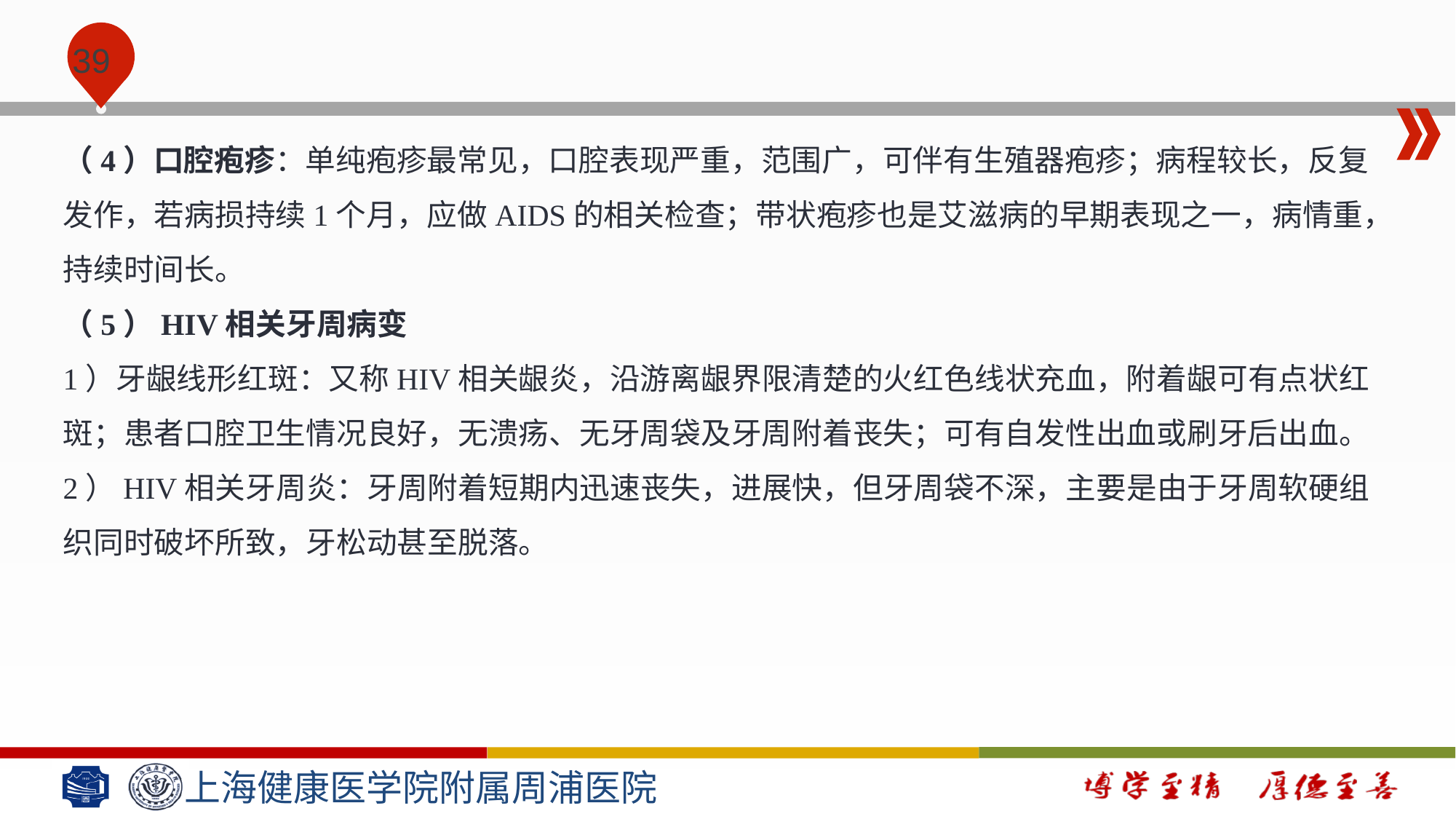

#
（4）口腔疱疹：单纯疱疹最常见，口腔表现严重，范围广，可伴有生殖器疱疹；病程较长，反复发作，若病损持续1个月，应做AIDS的相关检查；带状疱疹也是艾滋病的早期表现之一，病情重，持续时间长。
（5）HIV相关牙周病变
1）牙龈线形红斑：又称HIV相关龈炎，沿游离龈界限清楚的火红色线状充血，附着龈可有点状红斑；患者口腔卫生情况良好，无溃疡、无牙周袋及牙周附着丧失；可有自发性出血或刷牙后出血。
2）HIV相关牙周炎：牙周附着短期内迅速丧失，进展快，但牙周袋不深，主要是由于牙周软硬组织同时破坏所致，牙松动甚至脱落。